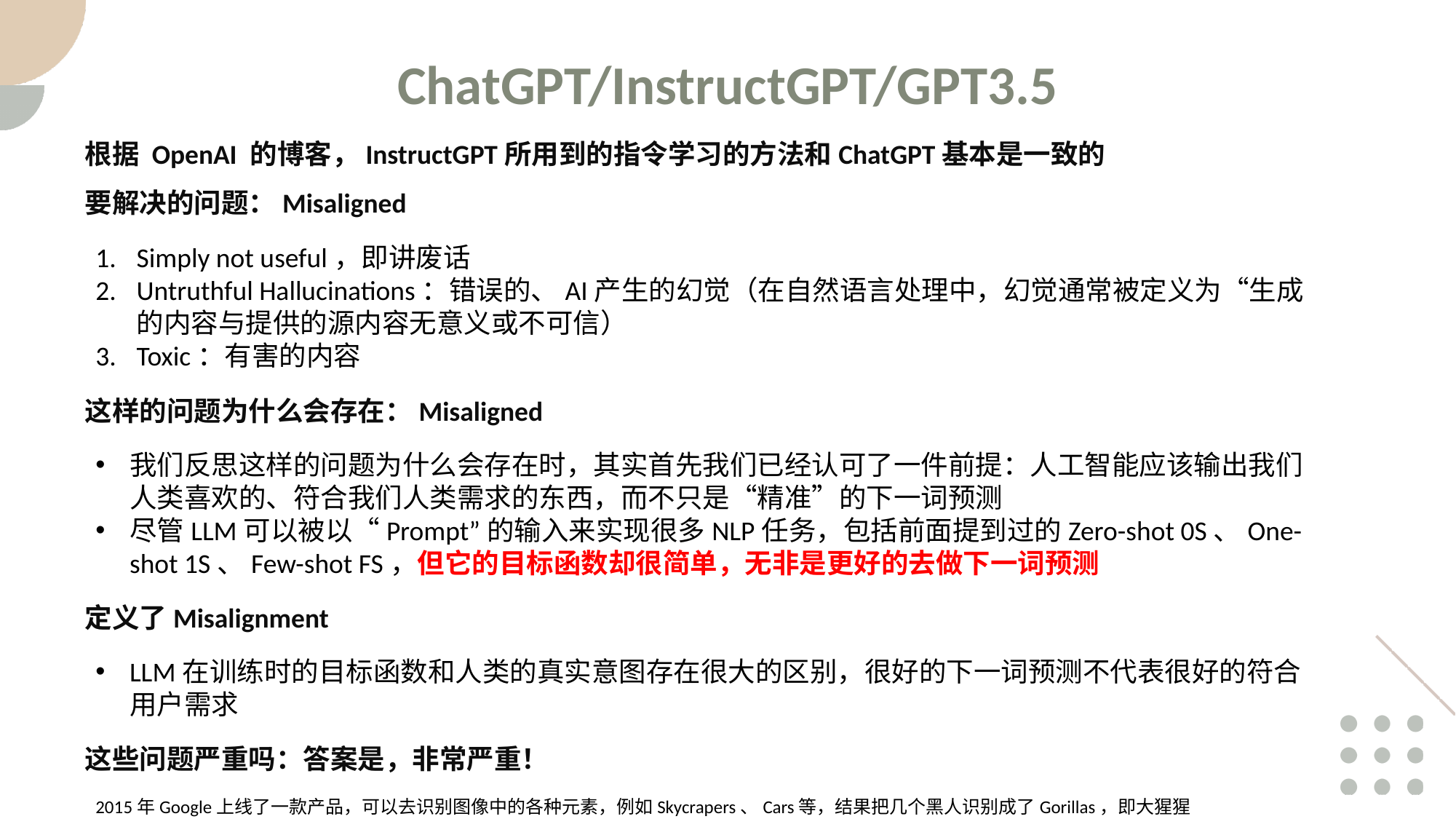

ChatGPT/InstructGPT/GPT3.5
根据 OpenAI 的博客，InstructGPT所用到的指令学习的方法和ChatGPT基本是一致的
要解决的问题：Misaligned
Simply not useful，即讲废话
Untruthful Hallucinations：错误的、AI产生的幻觉（在自然语言处理中，幻觉通常被定义为“生成的内容与提供的源内容无意义或不可信）
Toxic：有害的内容
这样的问题为什么会存在：Misaligned
我们反思这样的问题为什么会存在时，其实首先我们已经认可了一件前提：人工智能应该输出我们人类喜欢的、符合我们人类需求的东西，而不只是“精准”的下一词预测
尽管LLM可以被以“Prompt”的输入来实现很多NLP任务，包括前面提到过的Zero-shot 0S、One-shot 1S、Few-shot FS，但它的目标函数却很简单，无非是更好的去做下一词预测
定义了Misalignment
LLM在训练时的目标函数和人类的真实意图存在很大的区别，很好的下一词预测不代表很好的符合用户需求
这些问题严重吗：答案是，非常严重！
2015年Google上线了一款产品，可以去识别图像中的各种元素，例如Skycrapers、Cars等，结果把几个黑人识别成了Gorillas，即大猩猩